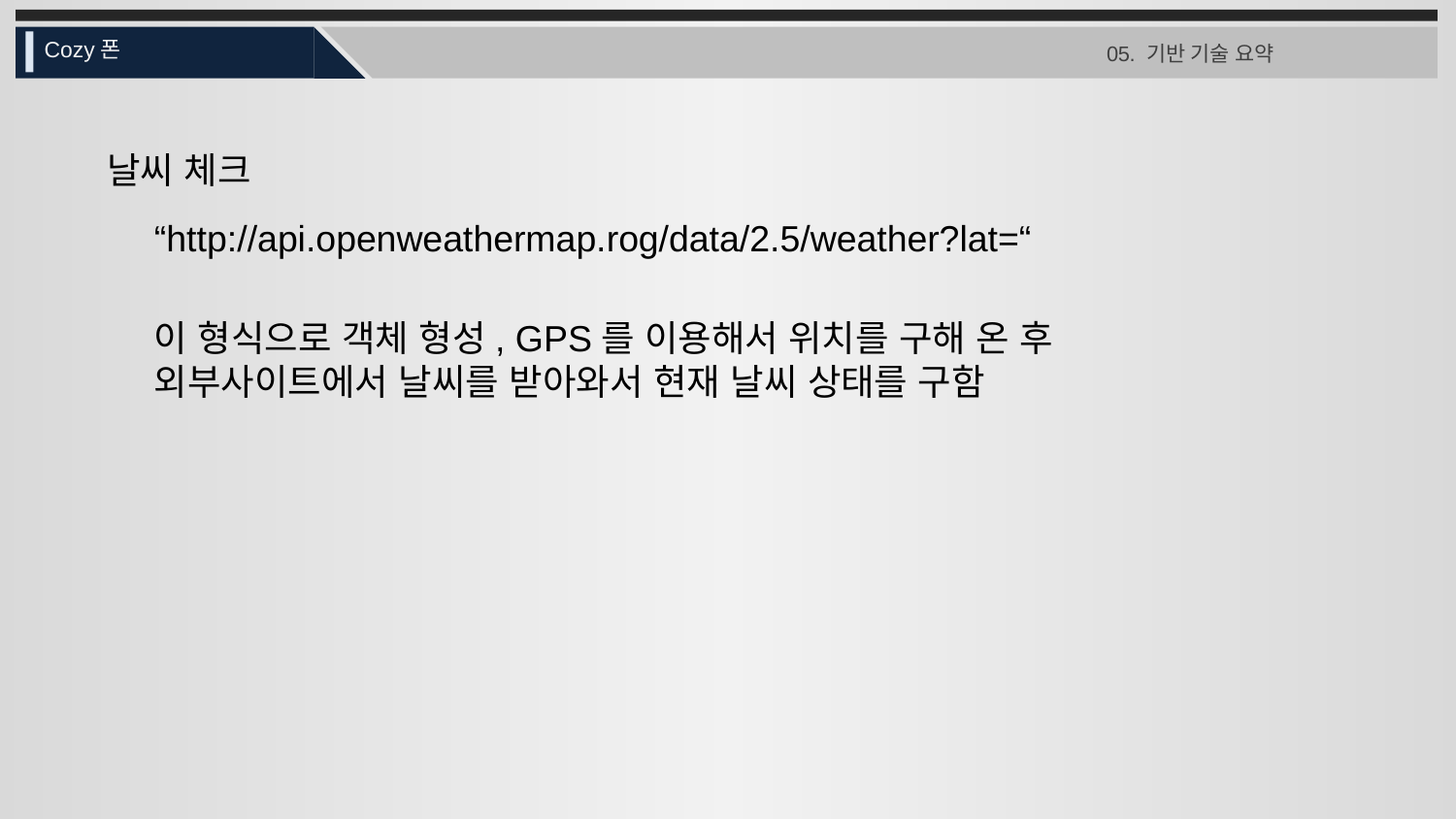

Cozy폰

05. 기반 기술 요약
날씨 체크

“http://api.openweathermap.rog/data/2.5/weather?lat=“

이 형식으로 객체 형성, GPS를 이용해서 위치를 구해 온 후
외부사이트에서 날씨를 받아와서 현재 날씨 상태를 구함